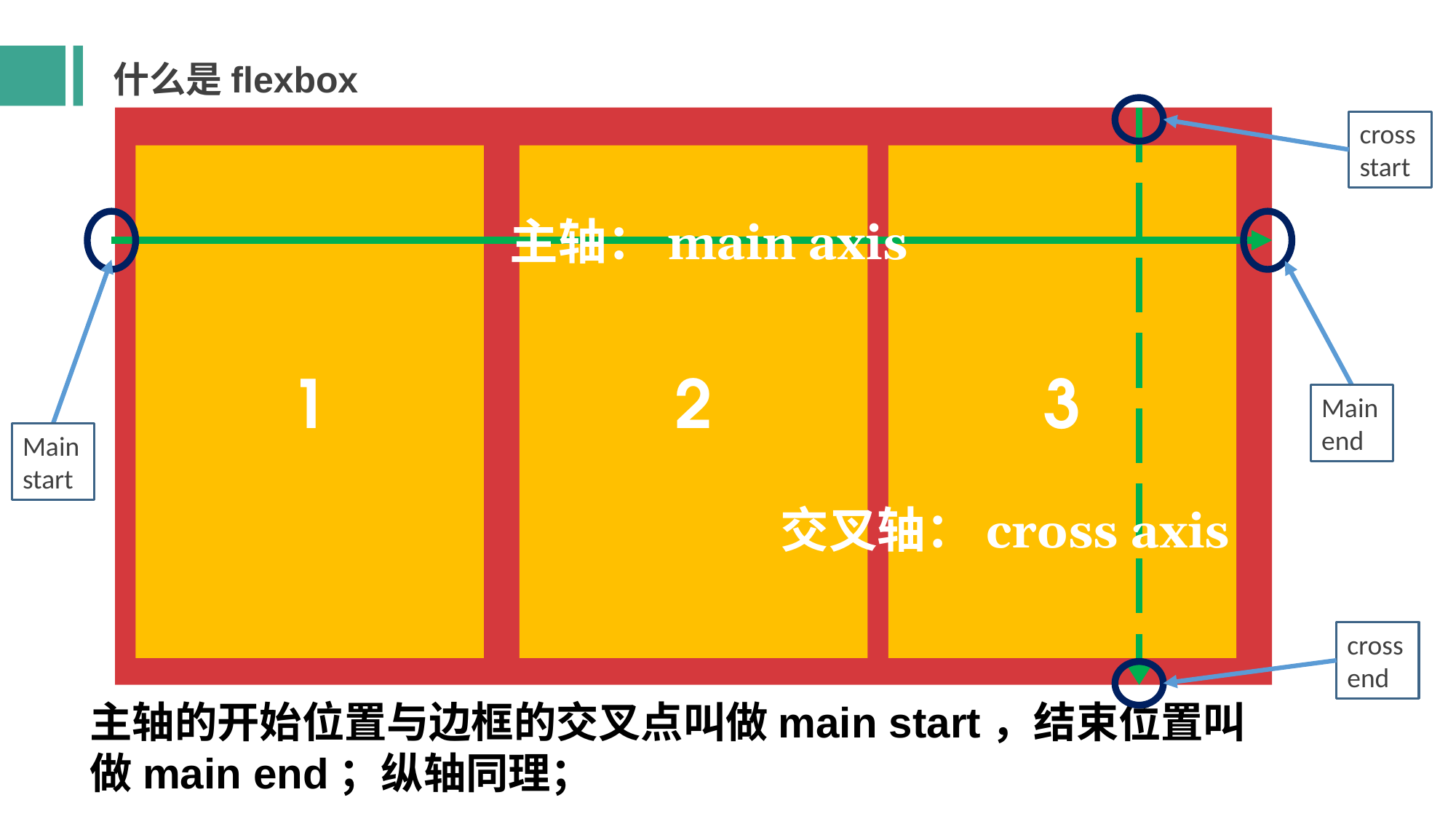

弹性盒模型结构详解

什么是flexbox

crossstart
1
2
3
主轴：main axis

Main
end
Main
start
交叉轴：cross axis
crossend

主轴的开始位置与边框的交叉点叫做main start，结束位置叫做main end；纵轴同理；